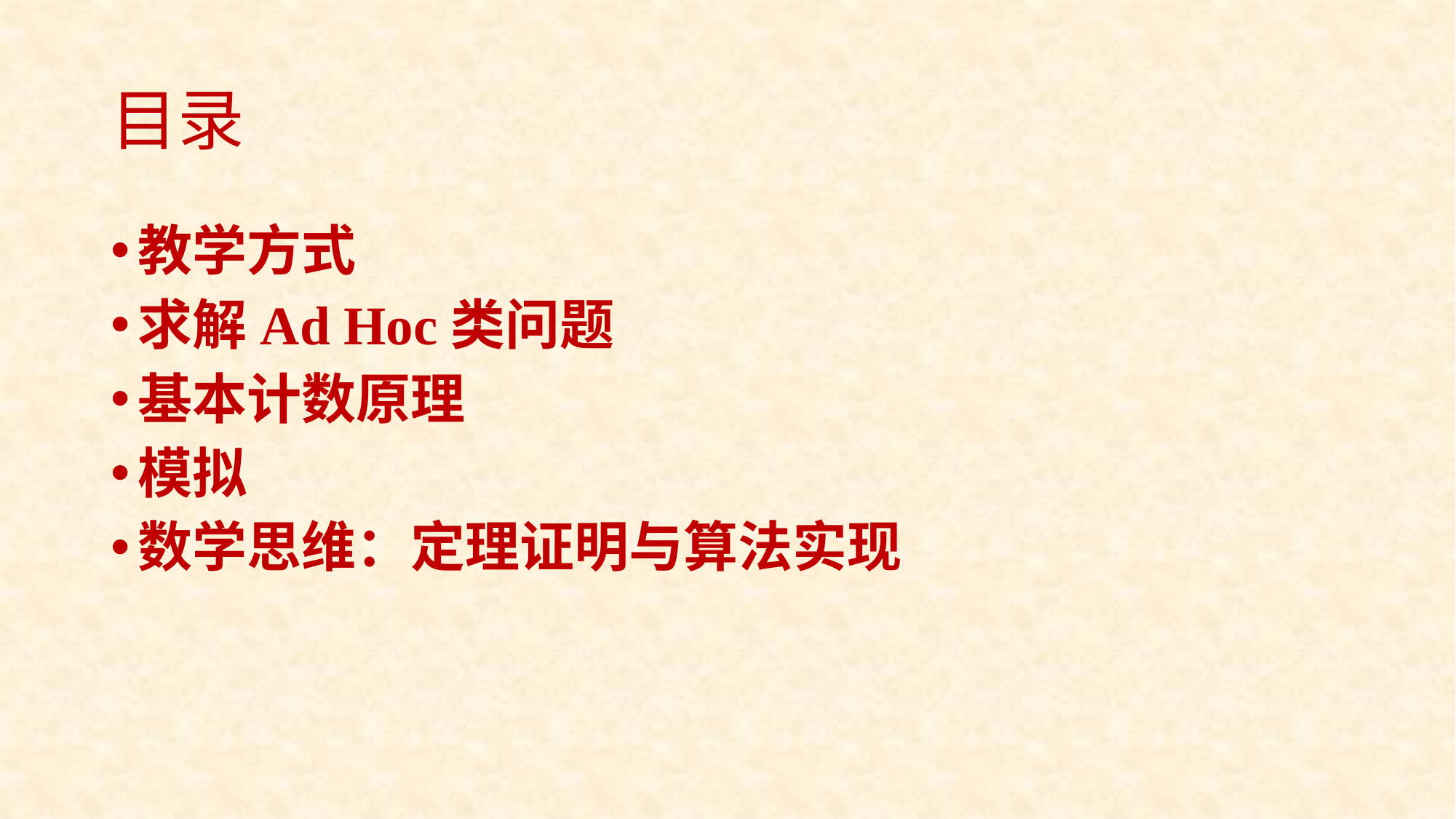

# 目录
教学方式
求解Ad Hoc类问题
基本计数原理
模拟
数学思维：定理证明与算法实现